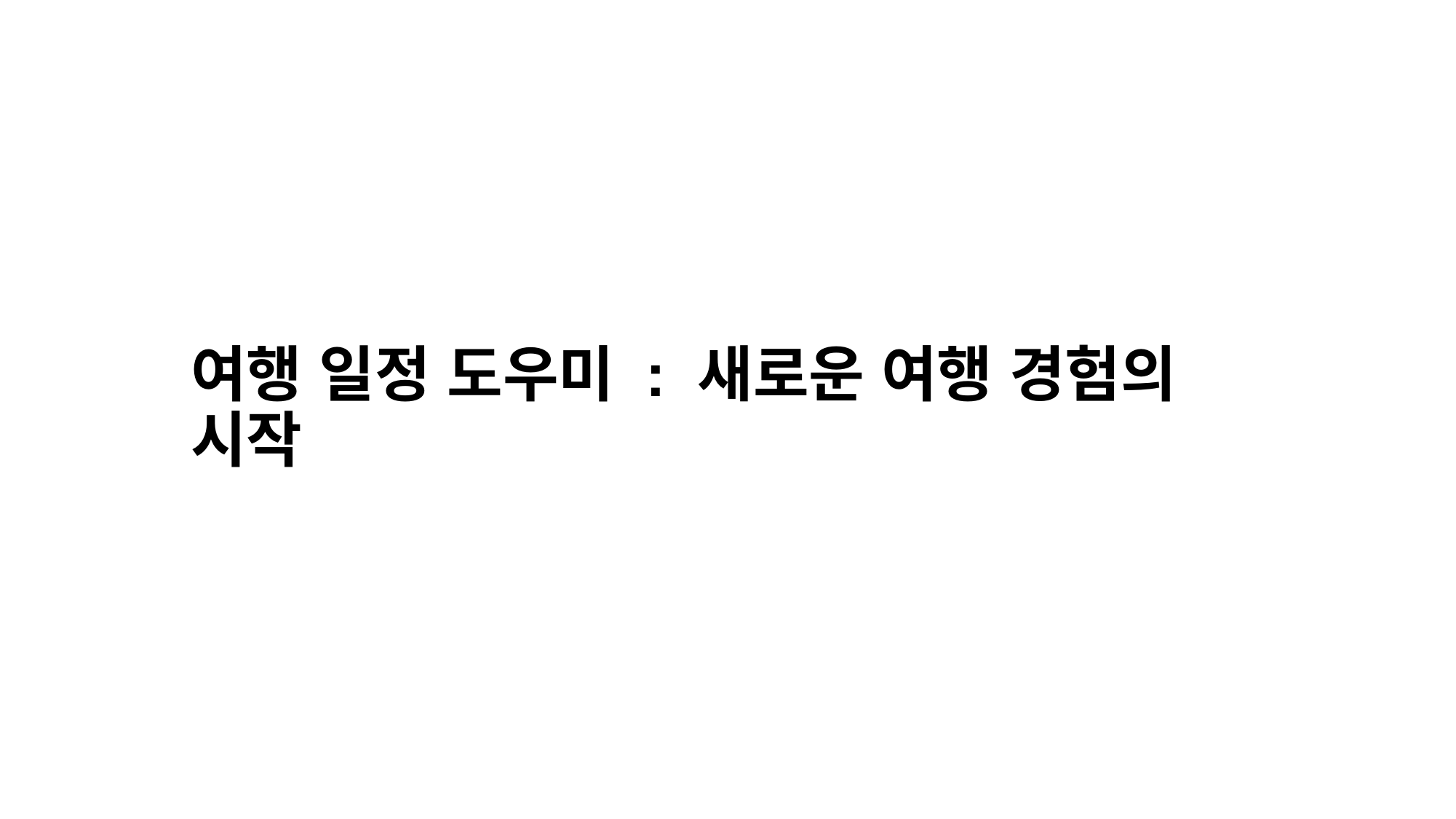

# 여행 일정 도우미 : 새로운 여행 경험의 시작